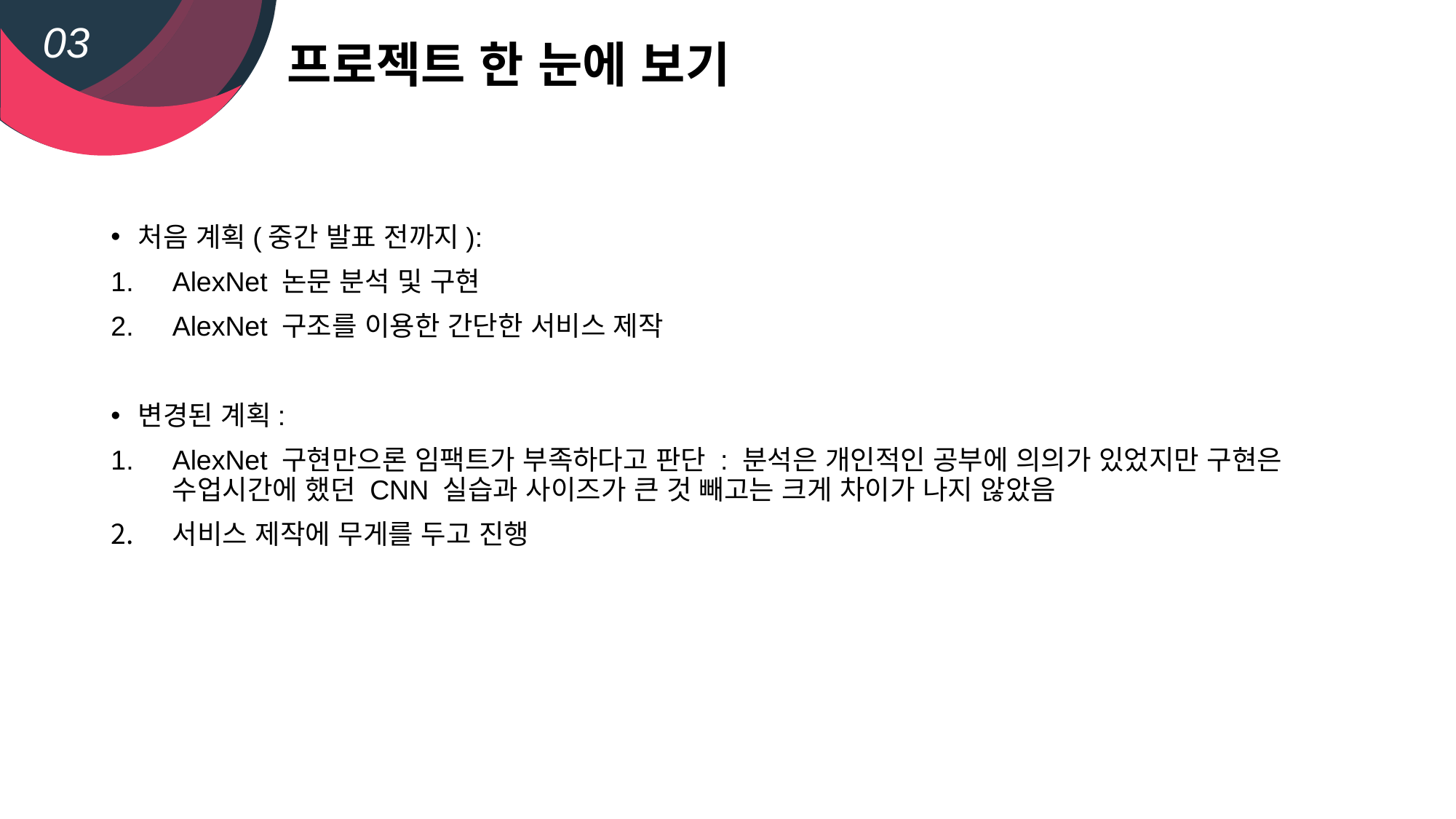

03
프로젝트 한 눈에 보기
처음 계획(중간 발표 전까지):
AlexNet 논문 분석 및 구현
AlexNet 구조를 이용한 간단한 서비스 제작

변경된 계획:
AlexNet 구현만으론 임팩트가 부족하다고 판단 : 분석은 개인적인 공부에 의의가 있었지만 구현은 수업시간에 했던 CNN 실습과 사이즈가 큰 것 빼고는 크게 차이가 나지 않았음
서비스 제작에 무게를 두고 진행